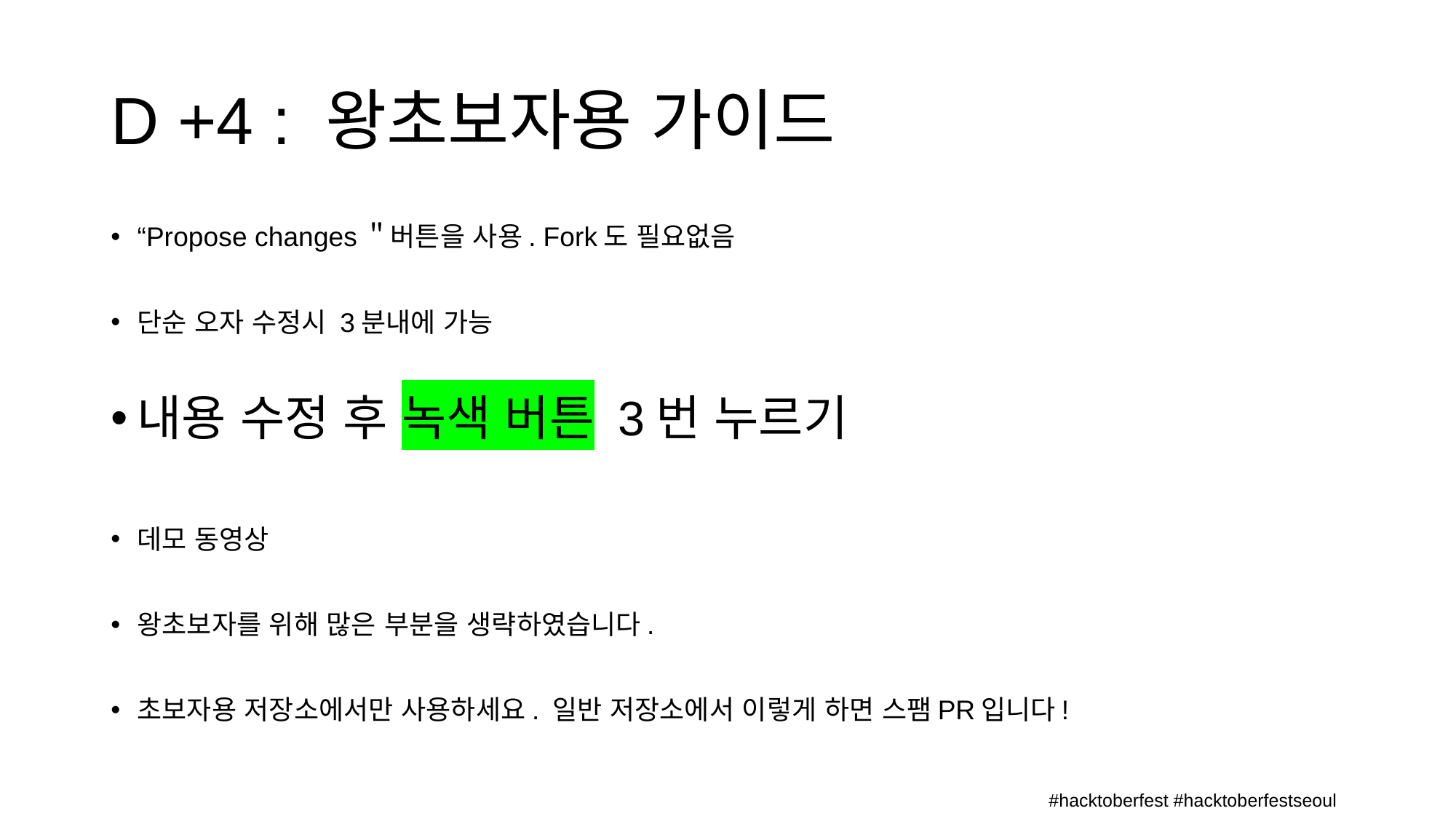

# D +4 : 왕초보자용 가이드
“Propose changes＂버튼을 사용. Fork도 필요없음

단순 오자 수정시 3분내에 가능

내용 수정 후 녹색 버튼 3번 누르기

데모 동영상

왕초보자를 위해 많은 부분을 생략하였습니다.

초보자용 저장소에서만 사용하세요. 일반 저장소에서 이렇게 하면 스팸PR입니다!
#hacktoberfest #hacktoberfestseoul